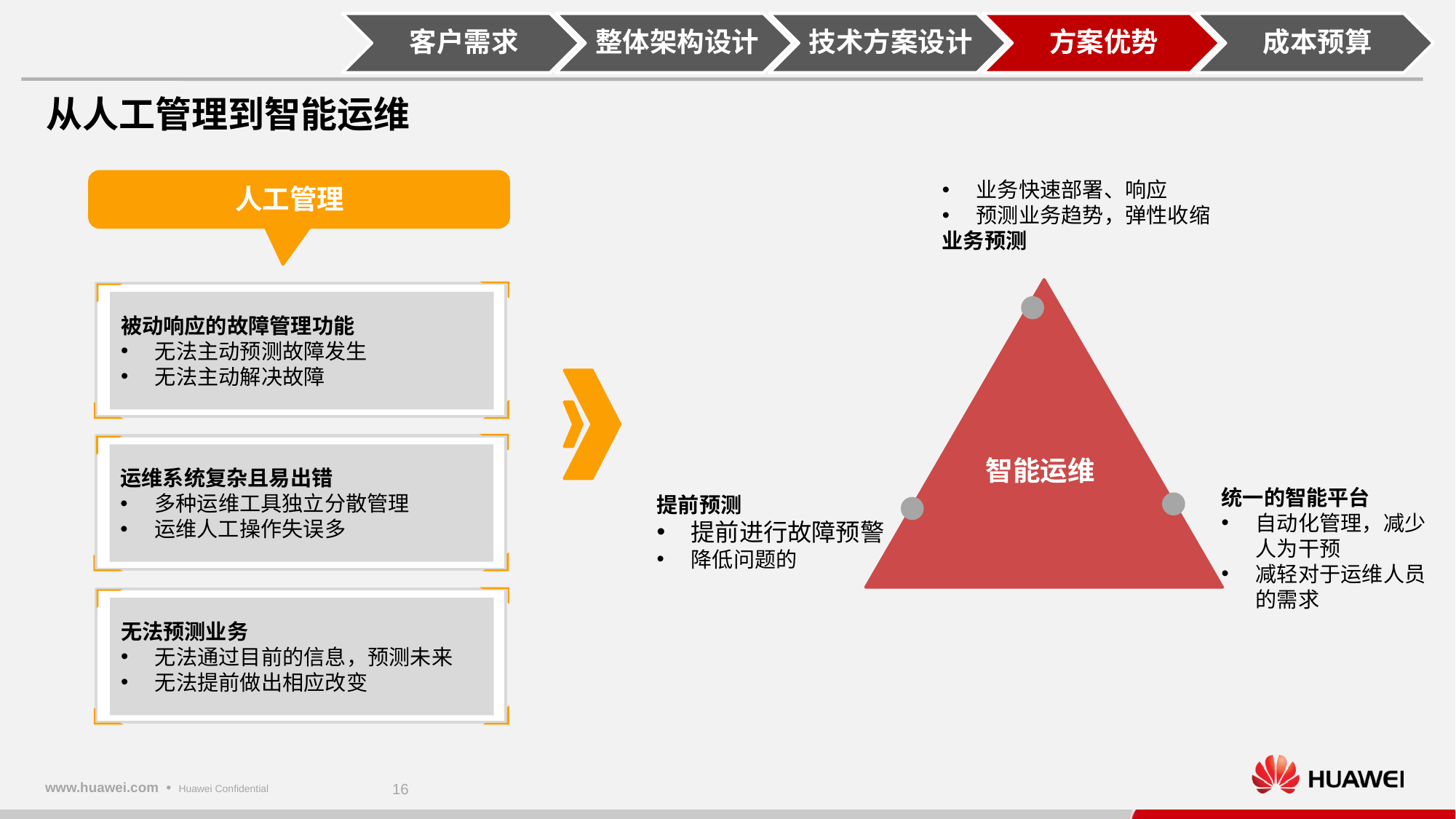

客户需求
整体架构设计
技术方案设计
方案优势
成本预算

从人工管理到智能运维
业务快速部署、响应
预测业务趋势，弹性收缩
业务预测

人工管理

被动响应的故障管理功能
无法主动预测故障发生
无法主动解决故障

运维系统复杂且易出错
多种运维工具独立分散管理
运维人工操作失误多

无法预测业务
无法通过目前的信息，预测未来
无法提前做出相应改变

智能运维

统一的智能平台
自动化管理，减少人为干预
减轻对于运维人员的需求

提前预测
提前进行故障预警
降低问题的